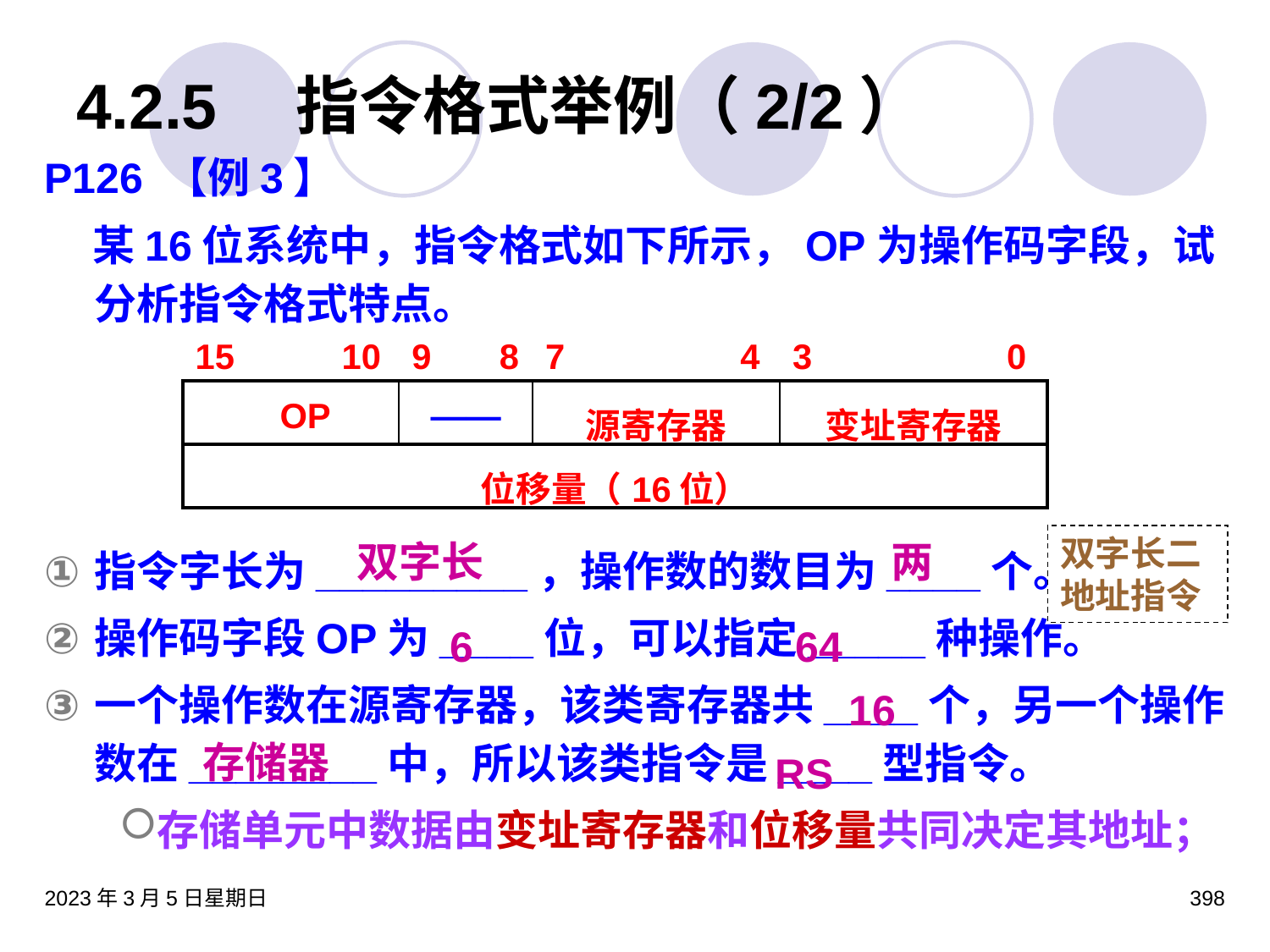

# 4.2.5　指令格式举例（2/2）
P126 【例3】
    某16位系统中，指令格式如下所示，OP为操作码字段，试分析指令格式特点。

指令字长为_________，操作数的数目为____个。
操作码字段OP为____位，可以指定_____种操作。
一个操作数在源寄存器，该类寄存器共____个，另一个操作数在________中，所以该类指令是____型指令。
存储单元中数据由变址寄存器和位移量共同决定其地址；
| 15 10 | 9 8 | 7 4 | 3 0 |
| --- | --- | --- | --- |
| OP | —— | 源寄存器 | 变址寄存器 |
| --- | --- | --- | --- |
| 位移量（16位） |
| --- |
双字长二地址指令
双字长
两
6
64
16
存储器
RS
2023年3月5日星期日
398